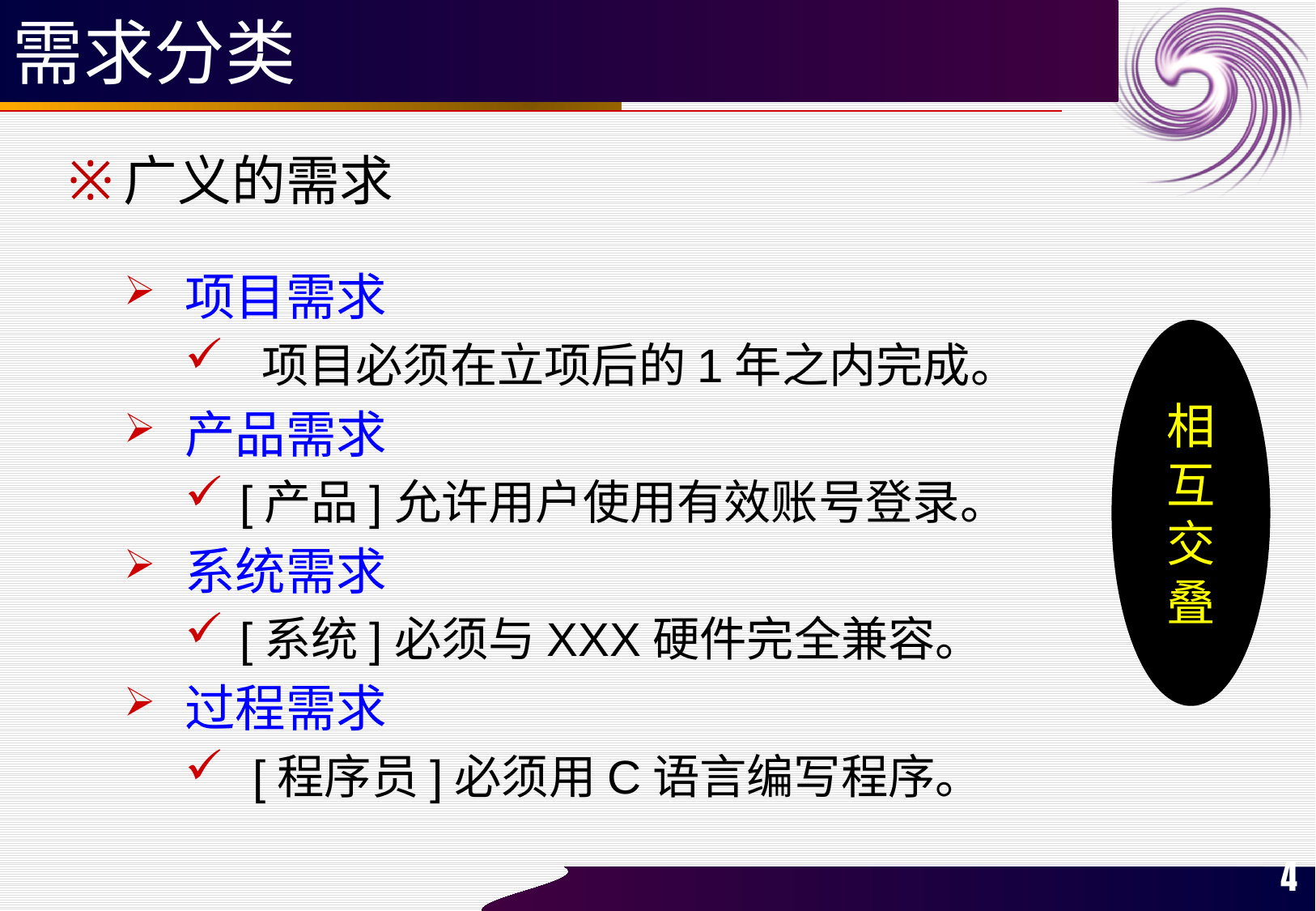

# 需求分类
广义的需求

项目需求
 项目必须在立项后的1年之内完成。
产品需求
[产品]允许用户使用有效账号登录。
系统需求
[系统]必须与XXX硬件完全兼容。
过程需求
 [程序员]必须用C语言编写程序。
相
互
交
叠
4